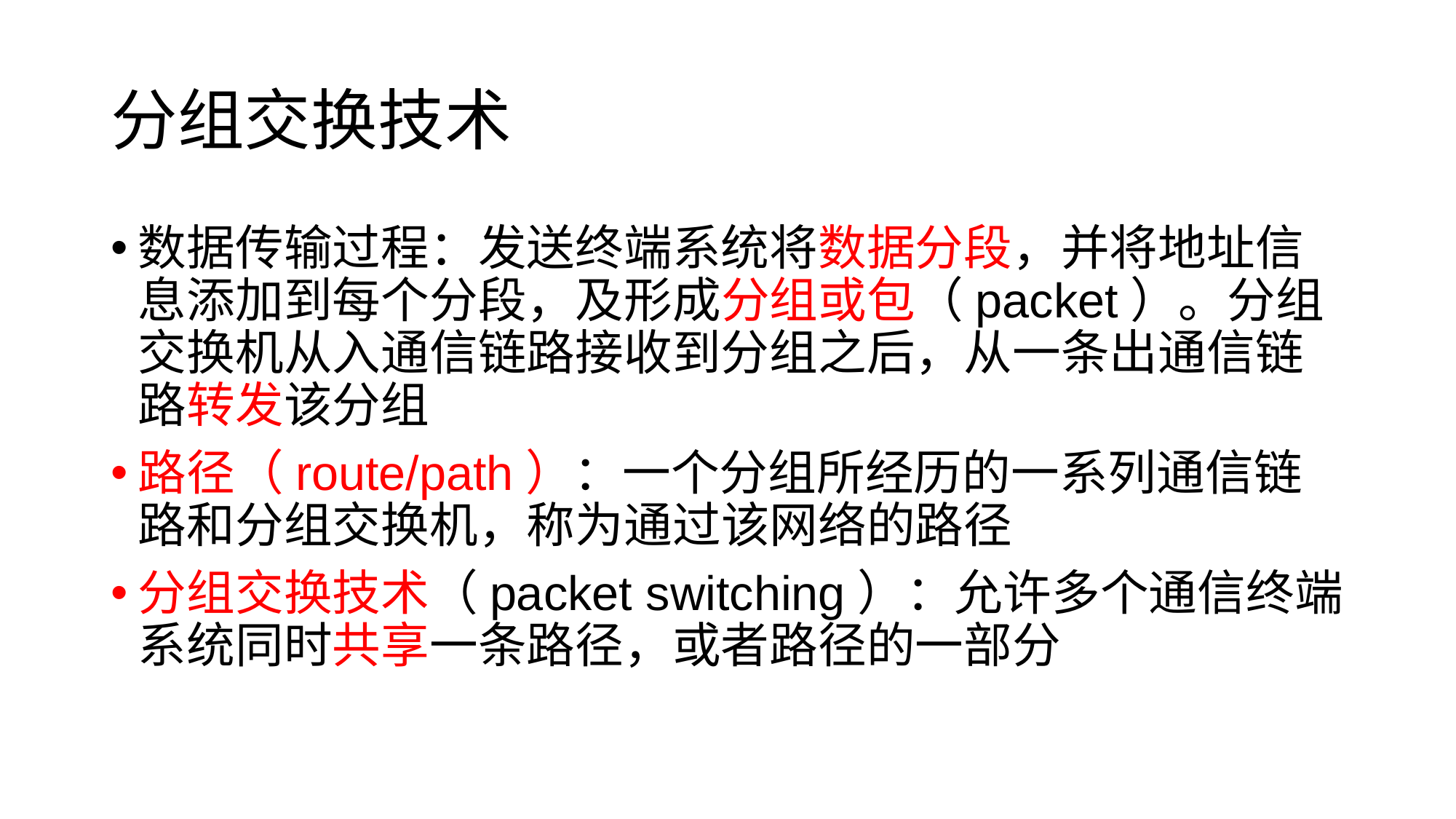

# 分组交换技术
数据传输过程：发送终端系统将数据分段，并将地址信息添加到每个分段，及形成分组或包（packet）。分组交换机从入通信链路接收到分组之后，从一条出通信链路转发该分组
路径（route/path）：一个分组所经历的一系列通信链路和分组交换机，称为通过该网络的路径
分组交换技术（packet switching）：允许多个通信终端系统同时共享一条路径，或者路径的一部分